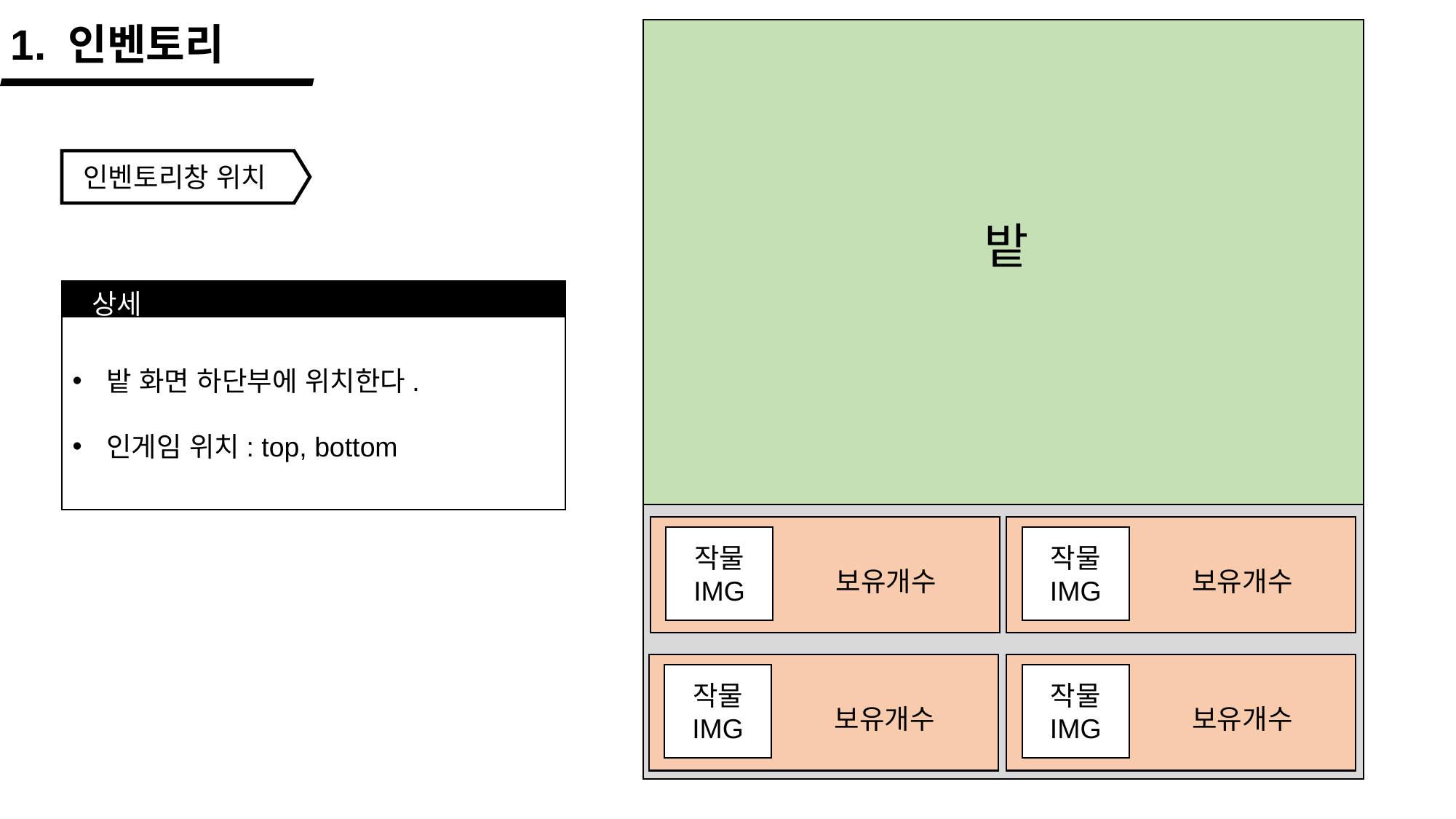

1. 인벤토리

인벤토리창 위치
밭

인벤토리 슬롯을 List up해
화면에 나타낸다

한 행에 슬롯 2개씩 나타난다.
상세

밭 화면 하단부에 위치한다.

인게임 위치: top, bottom

작물 IMG
보유개수

작물 IMG
보유개수

작물 IMG
보유개수

작물 IMG
보유개수